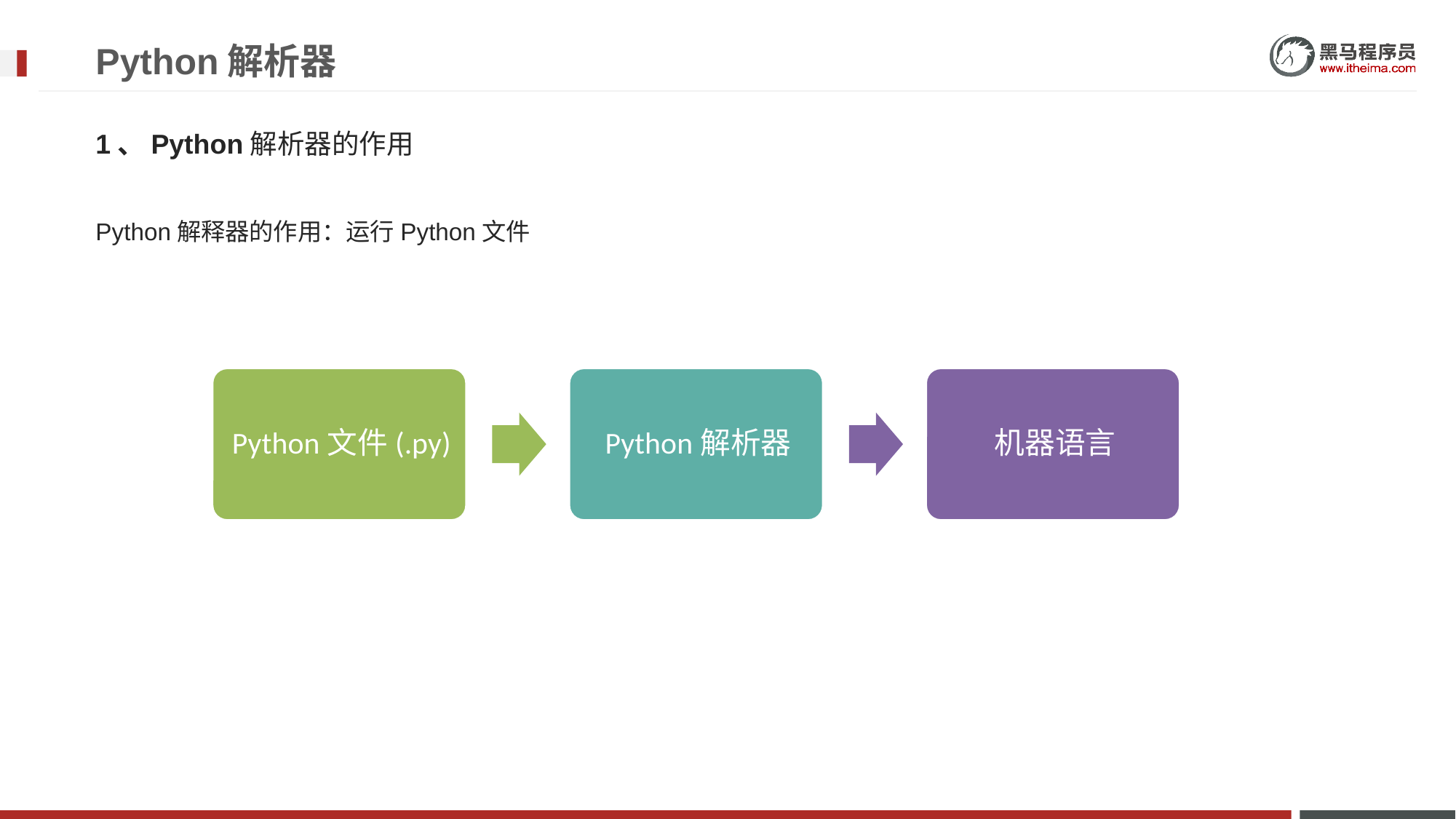

# Python解析器
1、Python解析器的作用
Python解释器的作⽤：运⾏Python文件
Python文件(.py)

Python解析器

机器语言